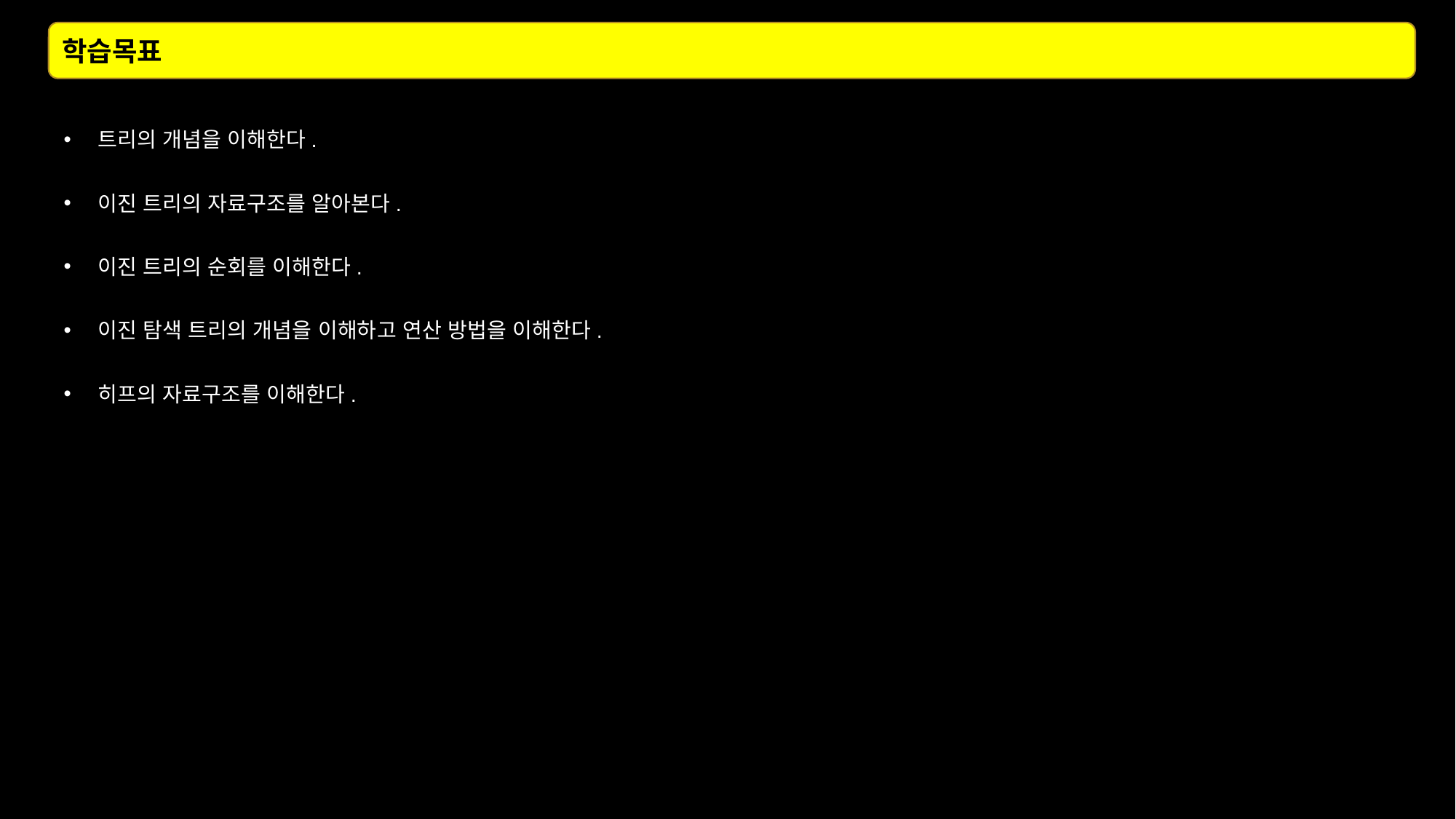

학습목표
트리의 개념을 이해한다.
이진 트리의 자료구조를 알아본다.
이진 트리의 순회를 이해한다.
이진 탐색 트리의 개념을 이해하고 연산 방법을 이해한다.
히프의 자료구조를 이해한다.